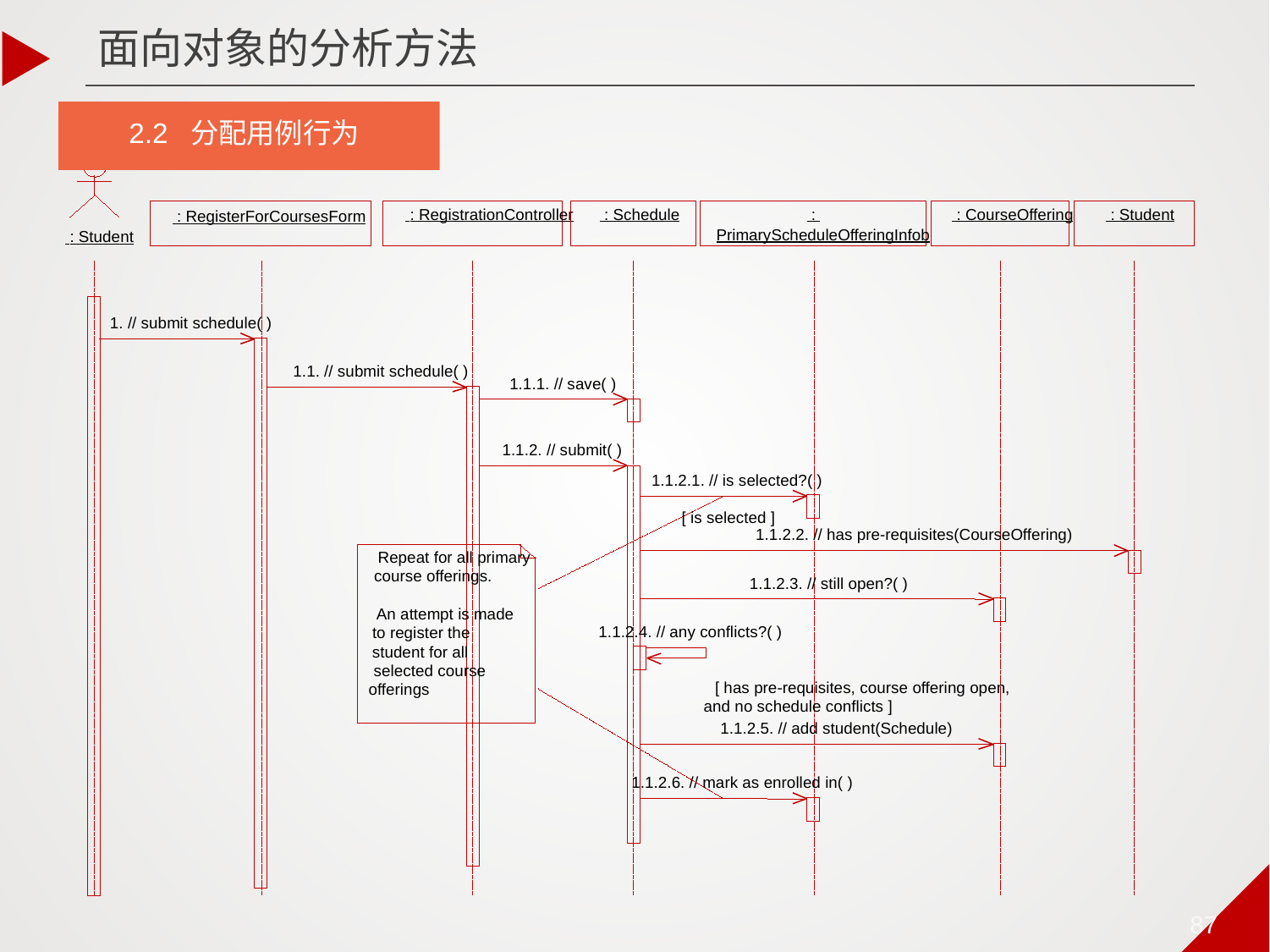

面向对象的分析方法

2.2  分配用例行为

 : RegistrationController
 : Schedule
 :
 : CourseOffering
 : Student
 : RegisterForCoursesForm
PrimaryScheduleOfferingInfob
 : Student

1. // submit schedule( )

1.1. // submit schedule( )
1.1.1. // save( )

1.1.2. // submit( )

1.1.2.1. // is selected?( )

[ is selected ]
1.1.2.2. // has pre-requisites(CourseOffering)

Repeat for all primary

course offerings.
1.1.2.3. // still open?( )

An attempt is made
1.1.2.4. // any conflicts?( )
to register the
student for all

selected course
[ has pre-requisites, course offering open,
offerings

and no schedule conflicts ]
1.1.2.5. // add student(Schedule)

1.1.2.6. // mark as enrolled in( )